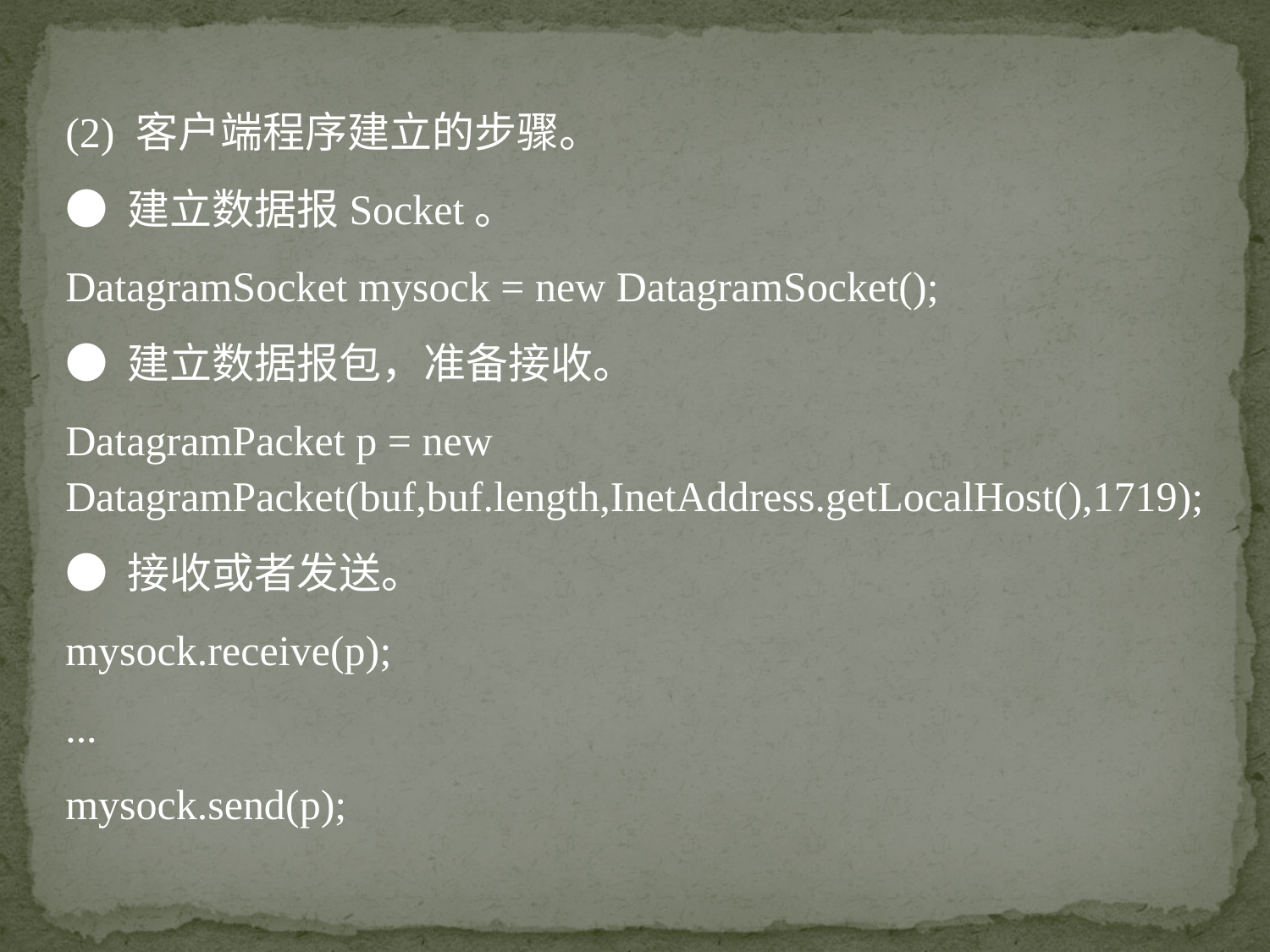

(2) 客户端程序建立的步骤。
● 建立数据报Socket。
DatagramSocket mysock = new DatagramSocket();
● 建立数据报包，准备接收。
DatagramPacket p = new DatagramPacket(buf,buf.length,InetAddress.getLocalHost(),1719);
● 接收或者发送。
mysock.receive(p);
...
mysock.send(p);